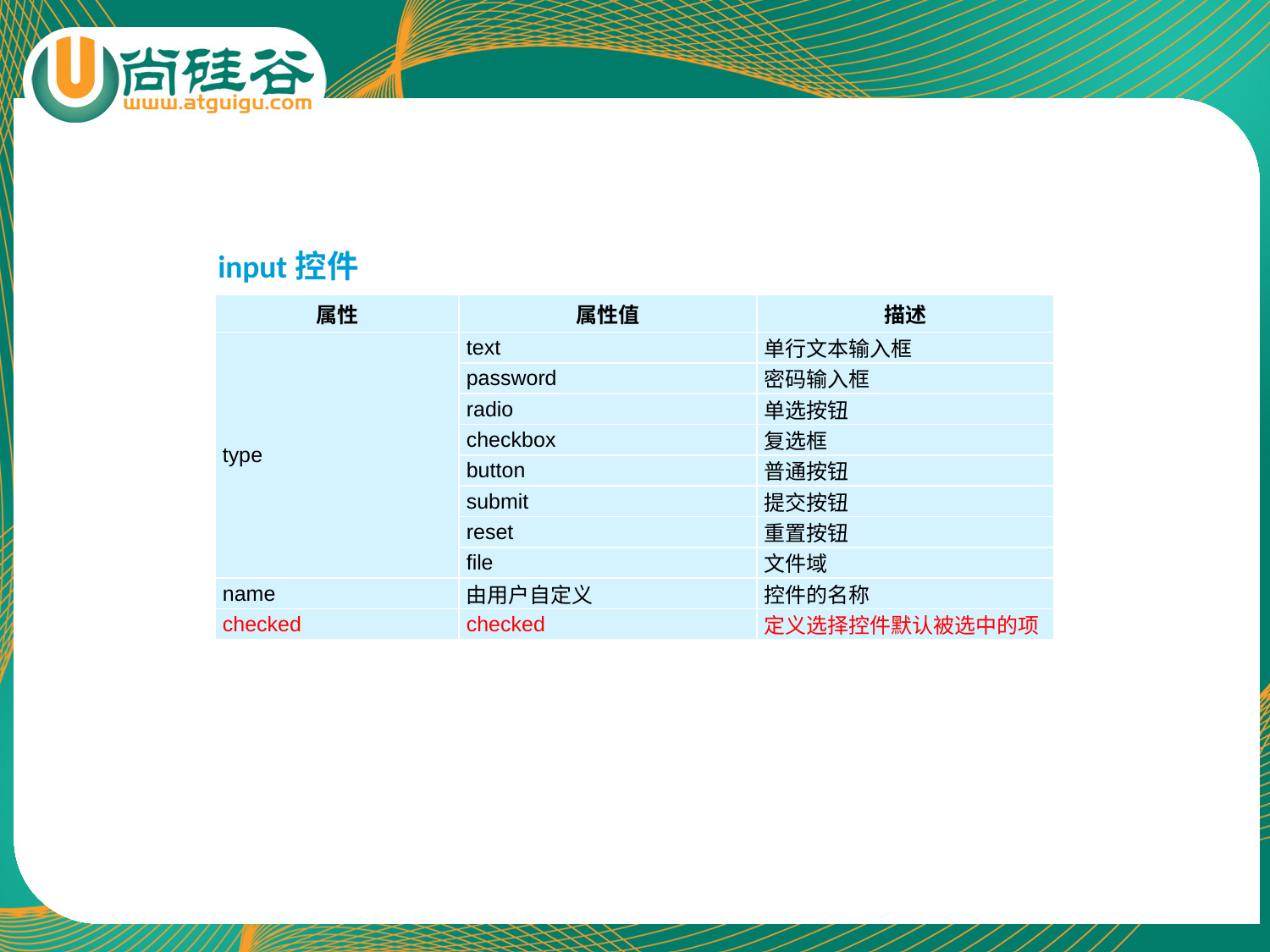

# input控件

| 属性 | 属性值 | 描述 |
| --- | --- | --- |
| type | text | 单行文本输入框 |
|  | password | 密码输入框 |
|  | radio | 单选按钮 |
|  | checkbox | 复选框 |
|  | button | 普通按钮 |
|  | submit | 提交按钮 |
|  | reset | 重置按钮 |
|  | file | 文件域 |
| name | 由用户自定义 | 控件的名称 |
| checked | checked | 定义选择控件默认被选中的项 |